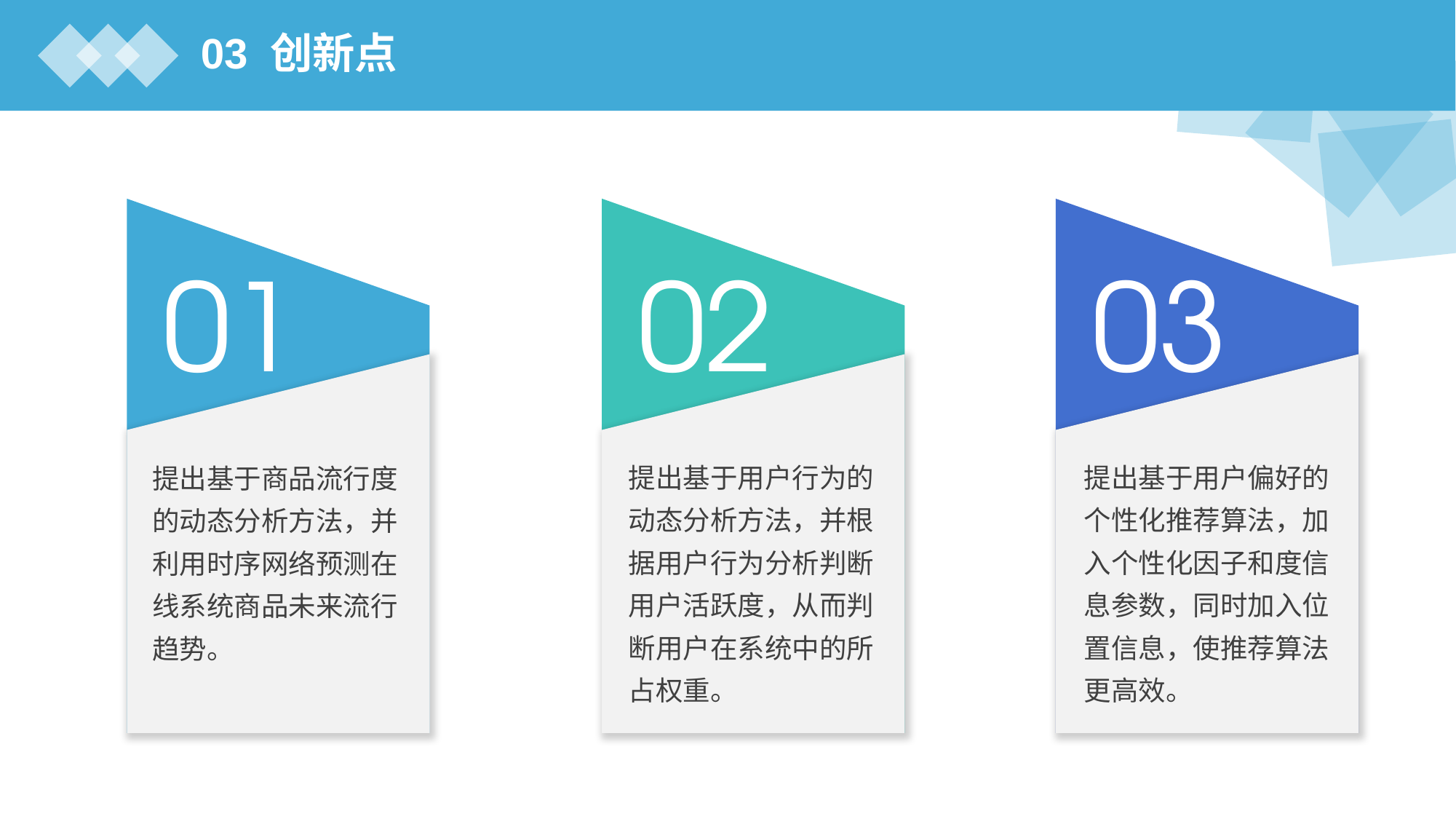

03 创新点

01

提出基于商品流行度的动态分析方法，并利用时序网络预测在线系统商品未来流行趋势。

02

03

提出基于用户行为的动态分析方法，并根据用户行为分析判断用户活跃度，从而判断用户在系统中的所占权重。
提出基于用户偏好的个性化推荐算法，加入个性化因子和度信息参数，同时加入位置信息，使推荐算法更高效。